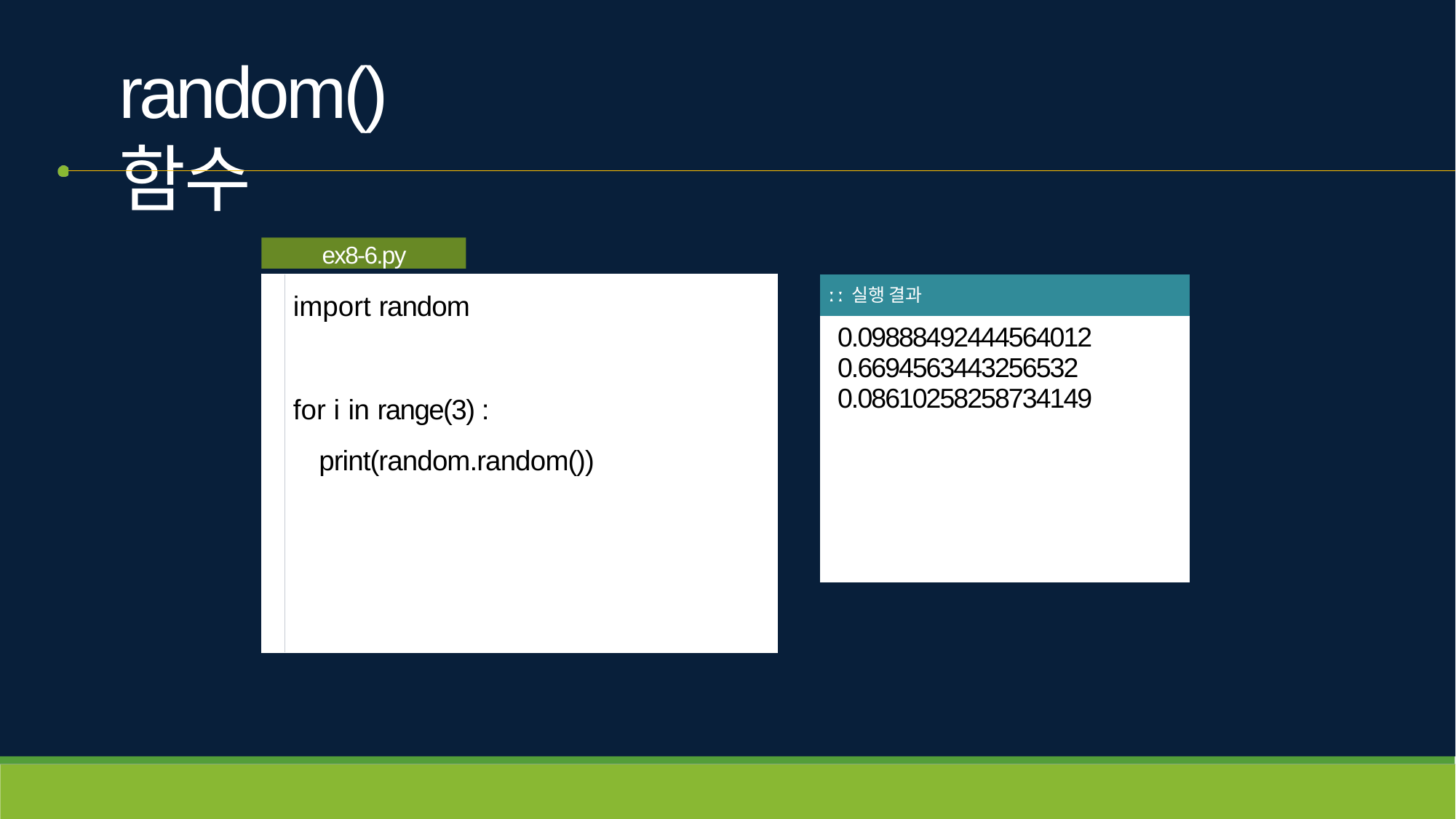

# random() 함수

ex8-6.py

| ː ː 실행 결과 |
| --- |
| 0.09888492444564012 0.6694563443256532 0.08610258258734149 |
import random

for i in range(3) :  print(random.random())